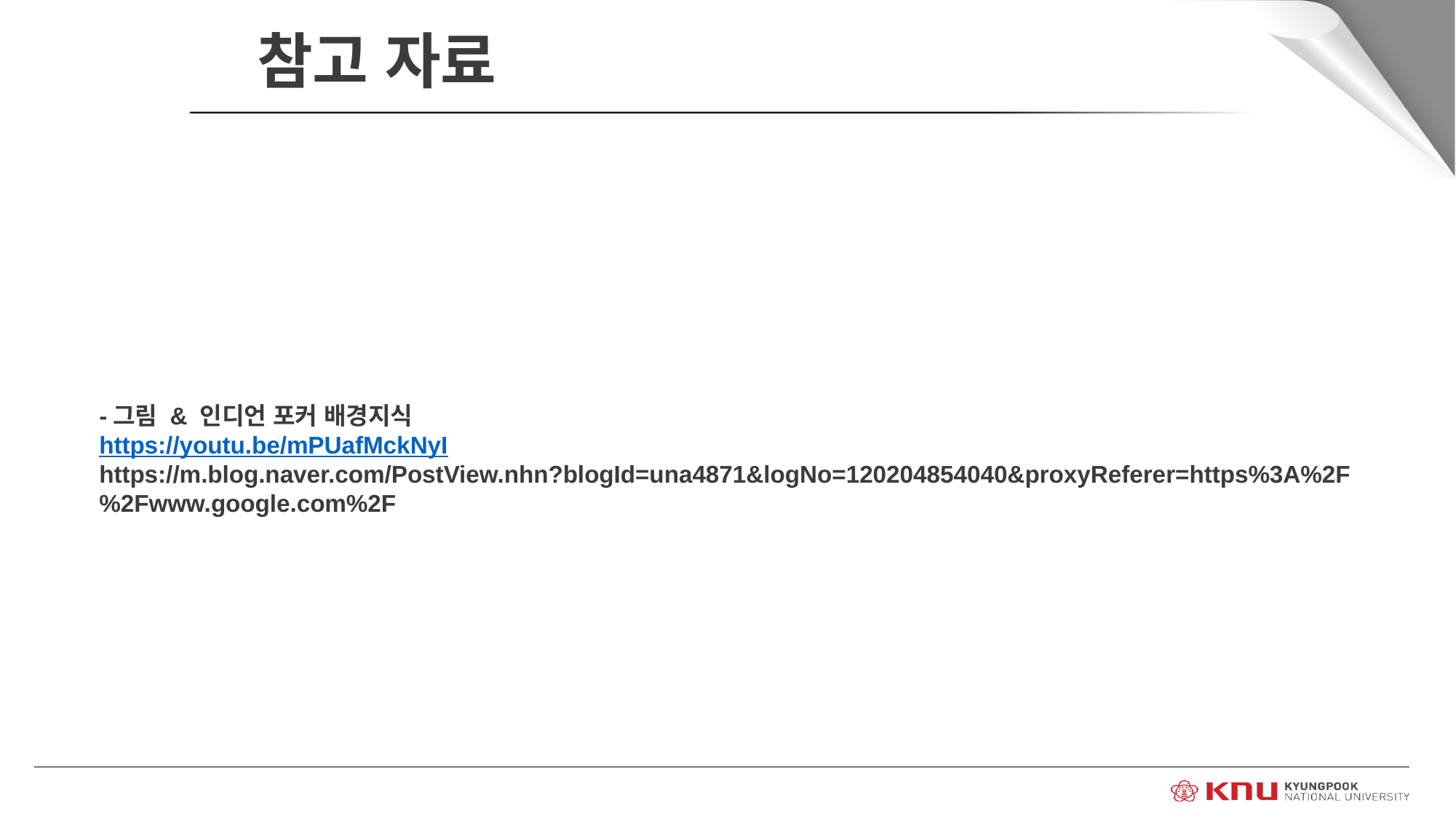

참고 자료
-그림 & 인디언 포커 배경지식
https://youtu.be/mPUafMckNyI
https://m.blog.naver.com/PostView.nhn?blogId=una4871&logNo=120204854040&proxyReferer=https%3A%2F%2Fwww.google.com%2F